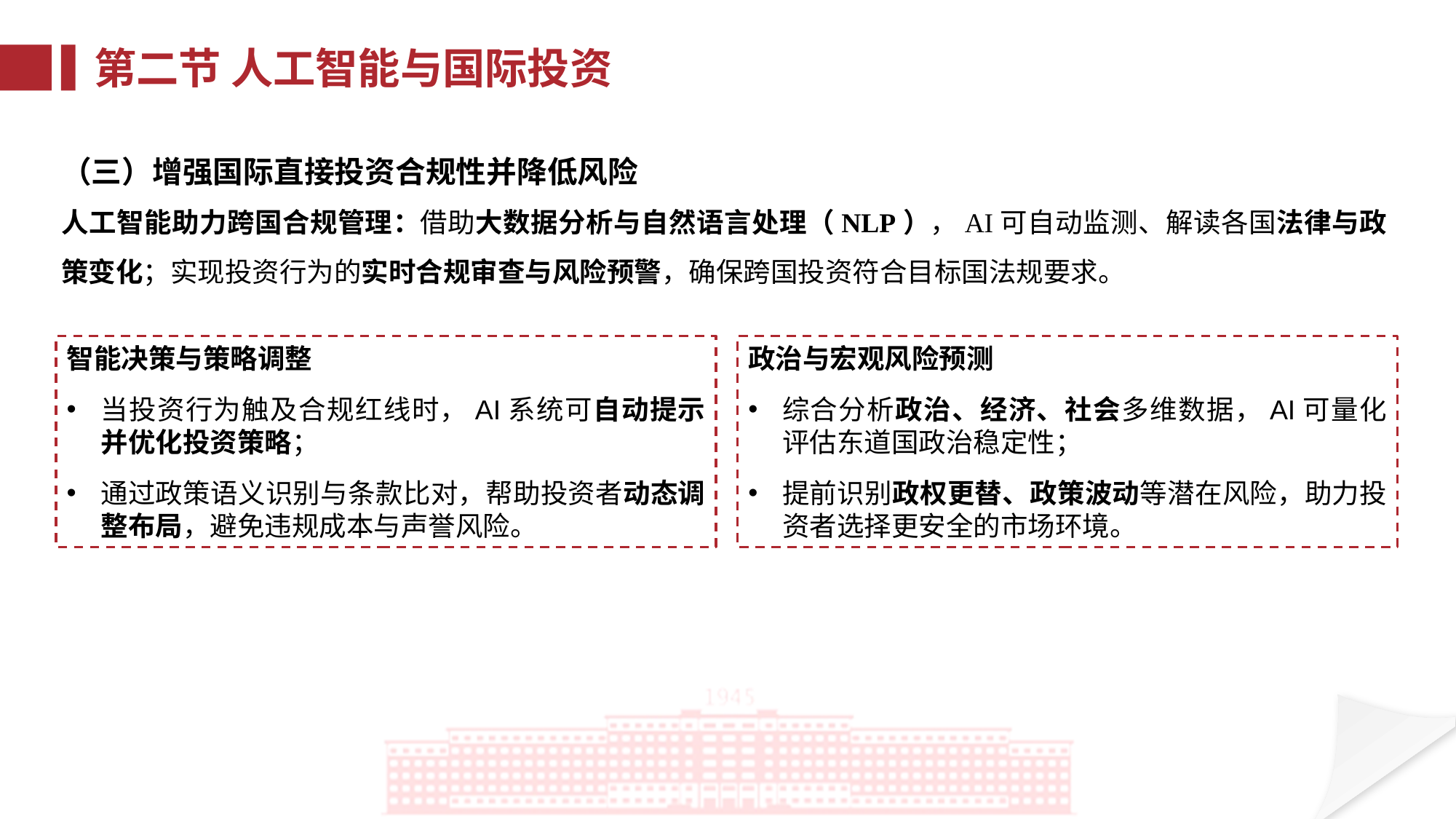

第二节 人工智能与国际投资
（三）增强国际直接投资合规性并降低风险
人工智能助力跨国合规管理：借助大数据分析与自然语言处理（NLP），AI可自动监测、解读各国法律与政策变化；实现投资行为的实时合规审查与风险预警，确保跨国投资符合目标国法规要求。
智能决策与策略调整
当投资行为触及合规红线时，AI系统可自动提示并优化投资策略；
通过政策语义识别与条款比对，帮助投资者动态调整布局，避免违规成本与声誉风险。
政治与宏观风险预测
综合分析政治、经济、社会多维数据，AI可量化评估东道国政治稳定性；
提前识别政权更替、政策波动等潜在风险，助力投资者选择更安全的市场环境。